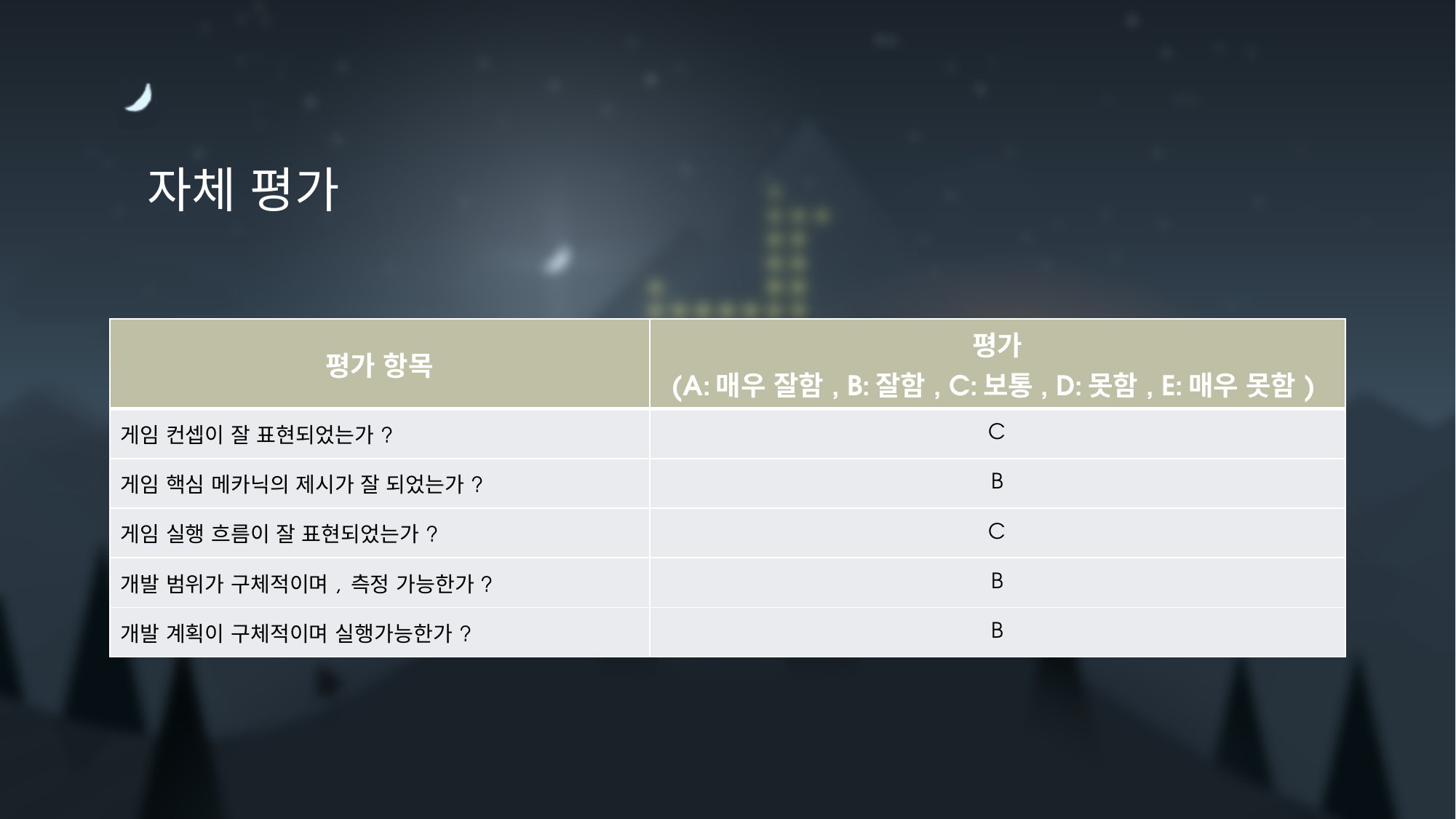

자체 평가
| 평가 항목 | 평가 (A:매우 잘함, B:잘함, C:보통, D:못함, E:매우 못함) |
| --- | --- |
| 게임 컨셉이 잘 표현되었는가? | C |
| 게임 핵심 메카닉의 제시가 잘 되었는가? | B |
| 게임 실행 흐름이 잘 표현되었는가? | C |
| 개발 범위가 구체적이며, 측정 가능한가? | B |
| 개발 계획이 구체적이며 실행가능한가? | B |